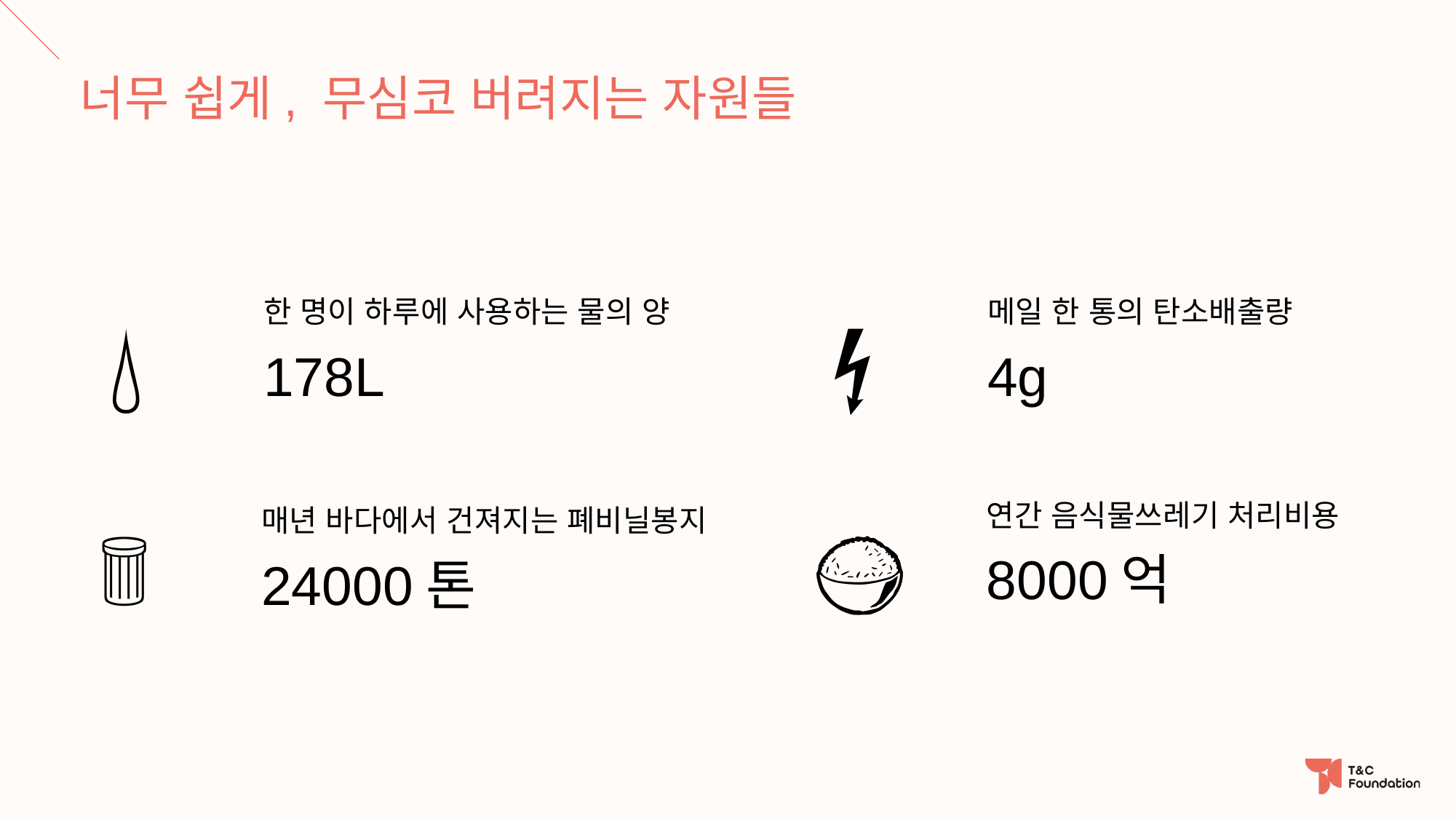

너무 쉽게, 무심코 버려지는 자원들
한 명이 하루에 사용하는 물의 양

178L
메일 한 통의 탄소배출량

4g
💧
⚡️
연간 음식물쓰레기 처리비용

8000억
매년 바다에서 건져지는 폐비닐봉지

24000톤
🍚
🗑